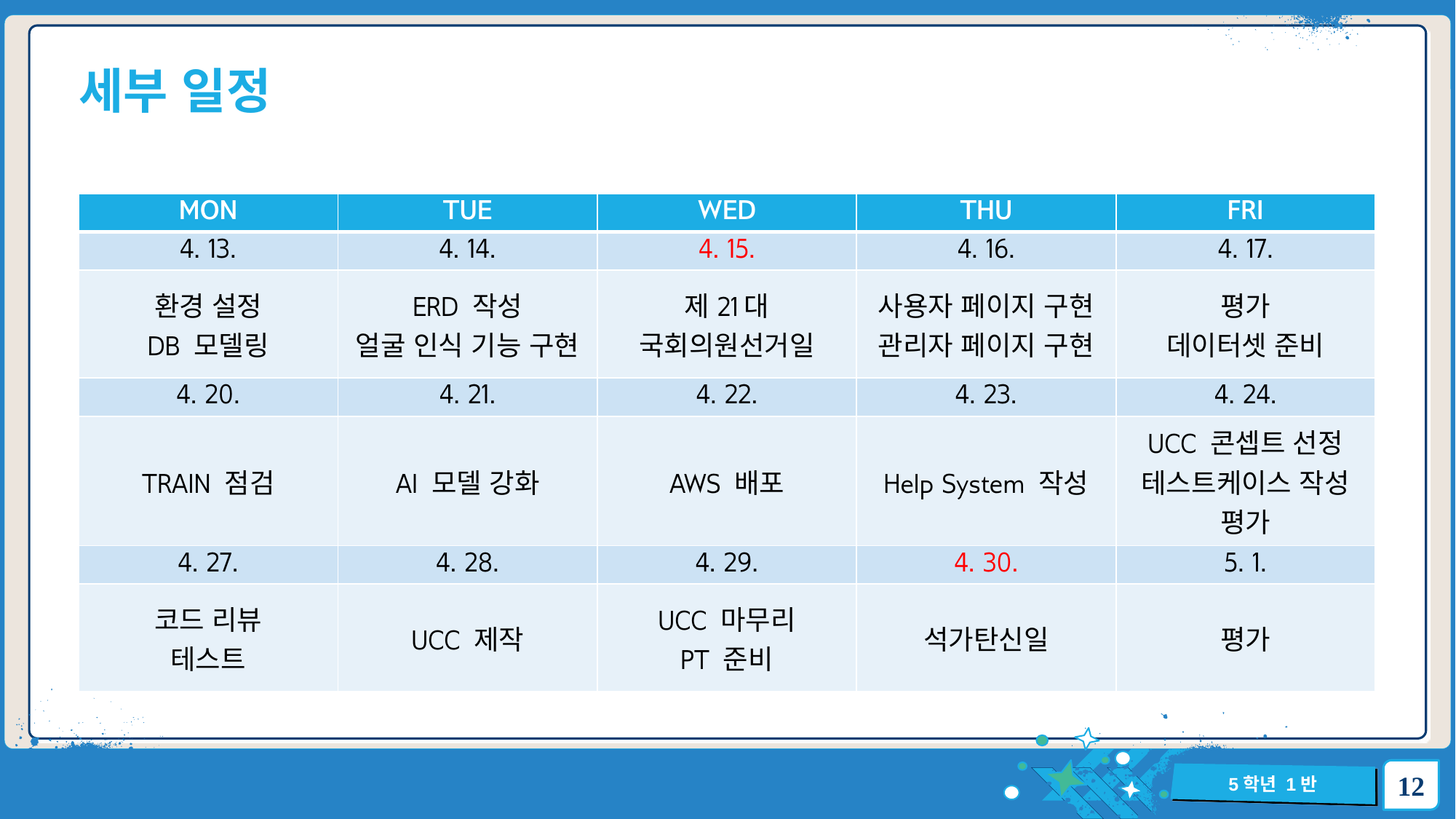

# 세부 일정
| MON | TUE | WED | THU | FRI |
| --- | --- | --- | --- | --- |
| 4. 13. | 4. 14. | 4. 15. | 4. 16. | 4. 17. |
| 환경 설정 DB 모델링 | ERD 작성 얼굴 인식 기능 구현 | 제21대 국회의원선거일 | 사용자 페이지 구현 관리자 페이지 구현 | 평가 데이터셋 준비 |
| 4. 20. | 4. 21. | 4. 22. | 4. 23. | 4. 24. |
| TRAIN 점검 | AI 모델 강화 | AWS 배포 | Help System 작성 | UCC 콘셉트 선정 테스트케이스 작성 평가 |
| 4. 27. | 4. 28. | 4. 29. | 4. 30. | 5. 1. |
| 코드 리뷰 테스트 | UCC 제작 | UCC 마무리 PT 준비 | 석가탄신일 | 평가 |
12